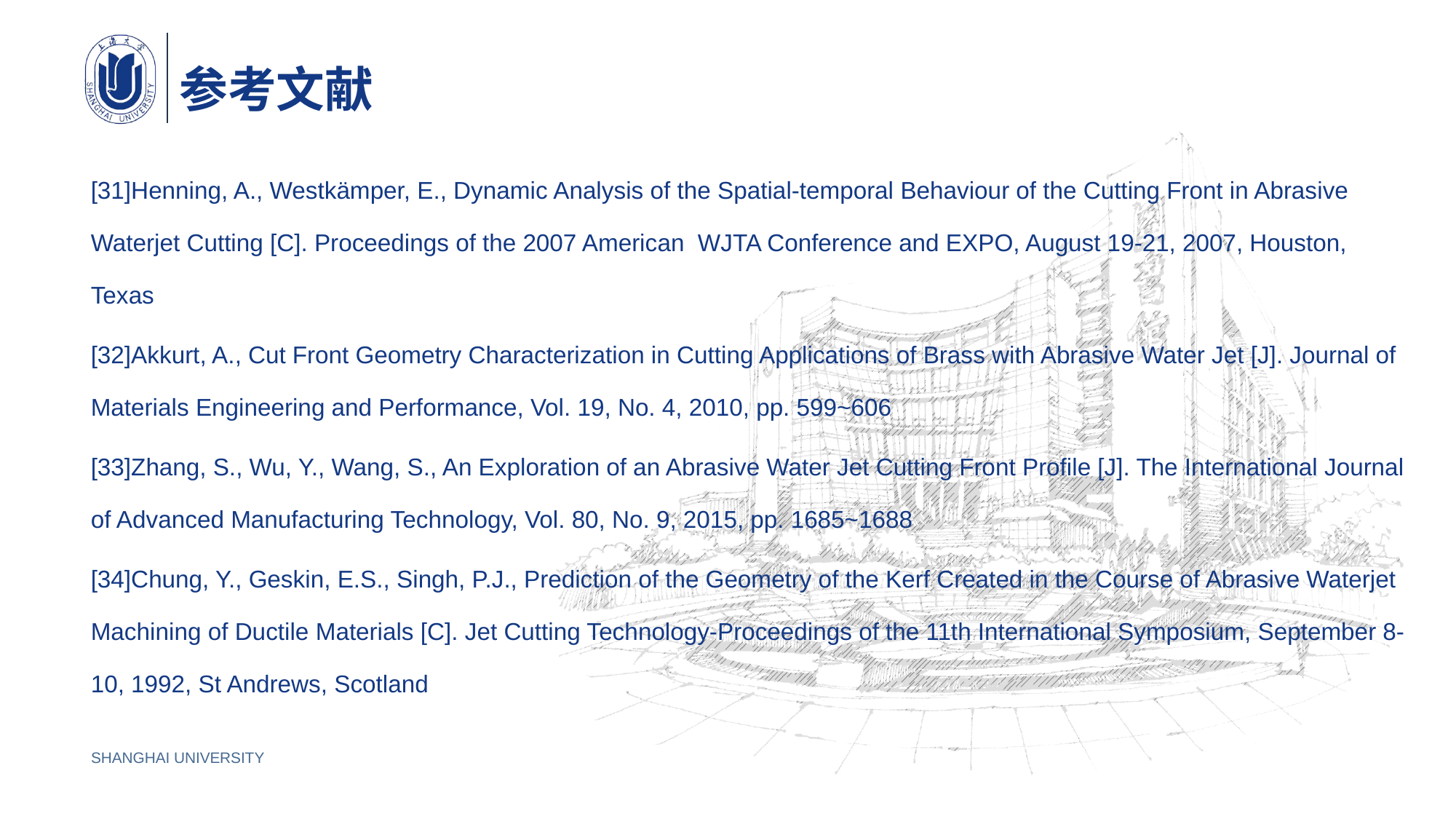

# 参考文献
[31]Henning, A., Westkämper, E., Dynamic Analysis of the Spatial-temporal Behaviour of the Cutting Front in Abrasive Waterjet Cutting [C]. Proceedings of the 2007 American  WJTA Conference and EXPO, August 19-21, 2007, Houston, Texas
[32]Akkurt, A., Cut Front Geometry Characterization in Cutting Applications of Brass with Abrasive Water Jet [J]. Journal of Materials Engineering and Performance, Vol. 19, No. 4, 2010, pp. 599~606
[33]Zhang, S., Wu, Y., Wang, S., An Exploration of an Abrasive Water Jet Cutting Front Profile [J]. The International Journal of Advanced Manufacturing Technology, Vol. 80, No. 9, 2015, pp. 1685~1688
[34]Chung, Y., Geskin, E.S., Singh, P.J., Prediction of the Geometry of the Kerf Created in the Course of Abrasive Waterjet Machining of Ductile Materials [C]. Jet Cutting Technology-Proceedings of the 11th International Symposium, September 8-10, 1992, St Andrews, Scotland
SHANGHAI UNIVERSITY
37